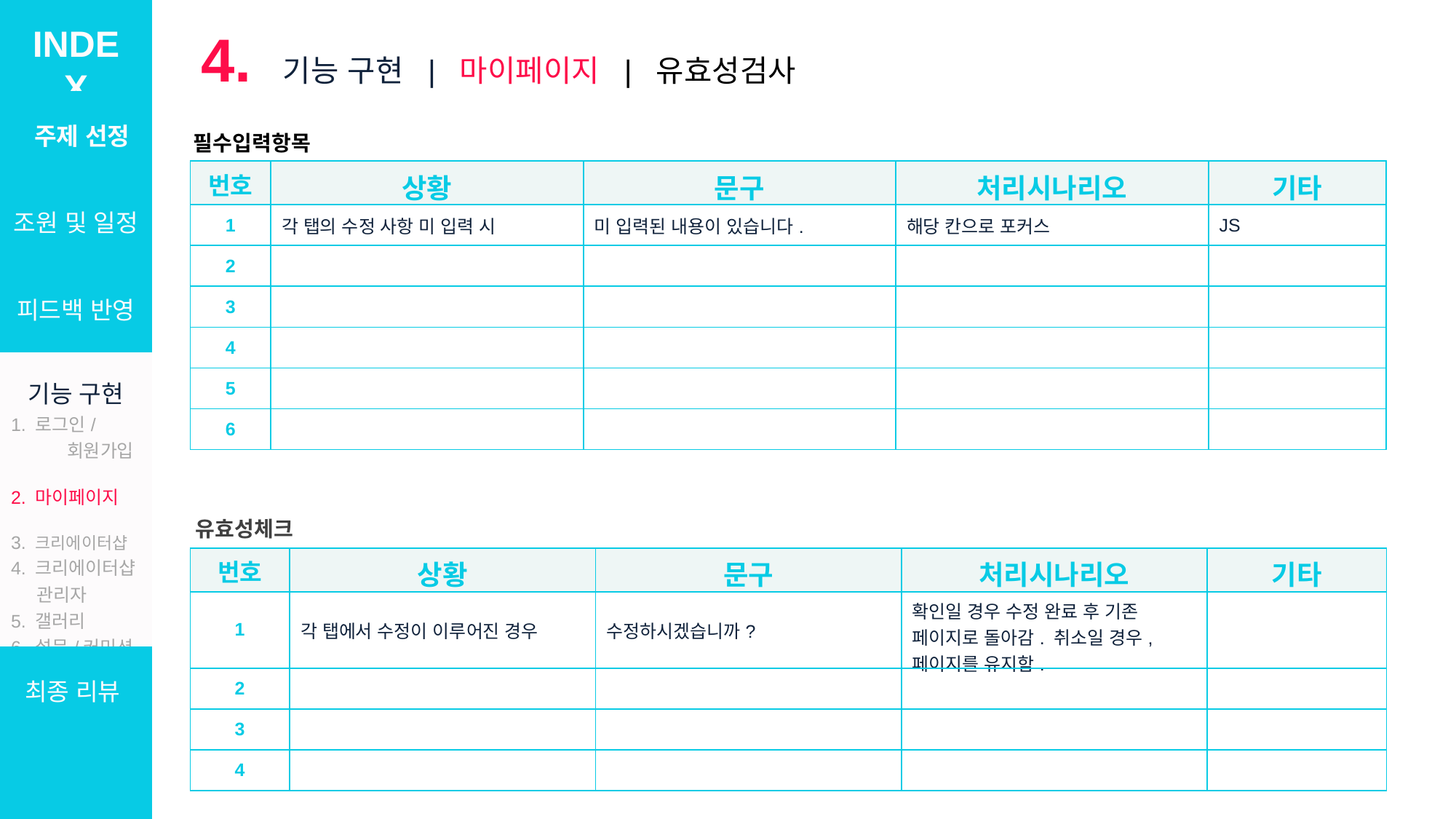

INDEX
4. 기능 구현  |  마이페이지  |  유효성검사
| 주제 선정 |
| --- |
| 조원 및 일정 |
| 피드백 반영 |
| 기능 구현 1. 로그인/ 회원가입 2. 마이페이지 3. 크리에이터샵 4. 크리에이터샵 관리자 5. 갤러리 6. 설문/커미션 7. 관리자 |
| 최종 리뷰 |
필수입력항목
INDEX
INDEX
INDEX
INDEX
| 번호 | 상황 | 문구 | 처리시나리오 | 기타 |
| --- | --- | --- | --- | --- |
| 1 | 각 탭의 수정 사항 미 입력 시 | 미 입력된 내용이 있습니다. | 해당 칸으로 포커스 | JS |
| 2 |  |  |  |  |
| 3 |  |  |  |  |
| 4 |  |  |  |  |
| 5 |  |  |  |  |
| 6 |  |  |  |  |
| 주제 선정 |
| --- |
| 조원 및 일정 |
| 피드백 반영 |
| 기능 구현 마이페이지 · 요구사항정의서 · 워크플로우 · 화면설계 · 화면구현 · JAVA구현 |
| 리뷰 |
| 주제 선정 |
| --- |
| 조원 및 일정 |
| 피드백 반영 |
| 기능 구현 마이페이지 · 요구사항정의서 · 워크플로우 · 화면설계 · 화면구현 · JAVA구현 |
| 리뷰 |
| 주제 선정 |
| --- |
| 조원 및 일정 |
| 피드백 반영 |
| 기능 구현 마이페이지 · 요구사항정의서 · 워크플로우 · 화면설계 · 화면구현 · JAVA구현 |
| 리뷰 |
| 주제 선정 |
| --- |
| 조원 및 일정 |
| 피드백 반영 |
| 기능 구현 로그인 및 회원가입 · 요구사항정의서 · 워크플로우 · 화면설계 · 화면구현 · JAVA구현 |
| 리뷰 |
유효성체크
| 번호 | 상황 | 문구 | 처리시나리오 | 기타 |
| --- | --- | --- | --- | --- |
| 1 | 각 탭에서 수정이 이루어진 경우 | 수정하시겠습니까? | 확인일 경우 수정 완료 후 기존 페이지로 돌아감. 취소일 경우, 페이지를 유지함. |  |
| 2 |  |  |  |  |
| 3 |  |  |  |  |
| 4 |  |  |  |  |